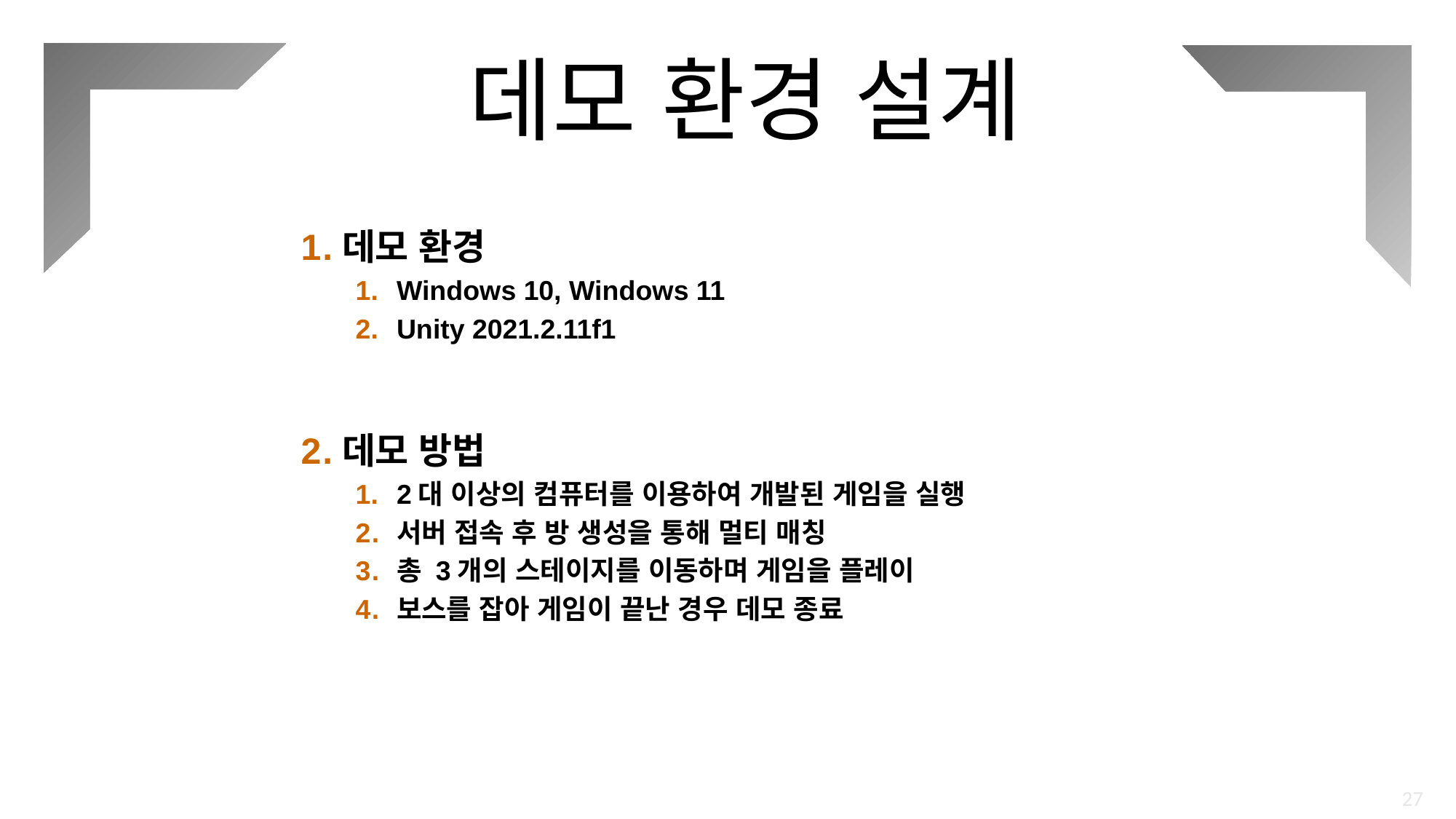

데모 환경 설계
데모 환경
Windows 10, Windows 11
Unity 2021.2.11f1

데모 방법
2대 이상의 컴퓨터를 이용하여 개발된 게임을 실행
서버 접속 후 방 생성을 통해 멀티 매칭
총 3개의 스테이지를 이동하며 게임을 플레이
보스를 잡아 게임이 끝난 경우 데모 종료